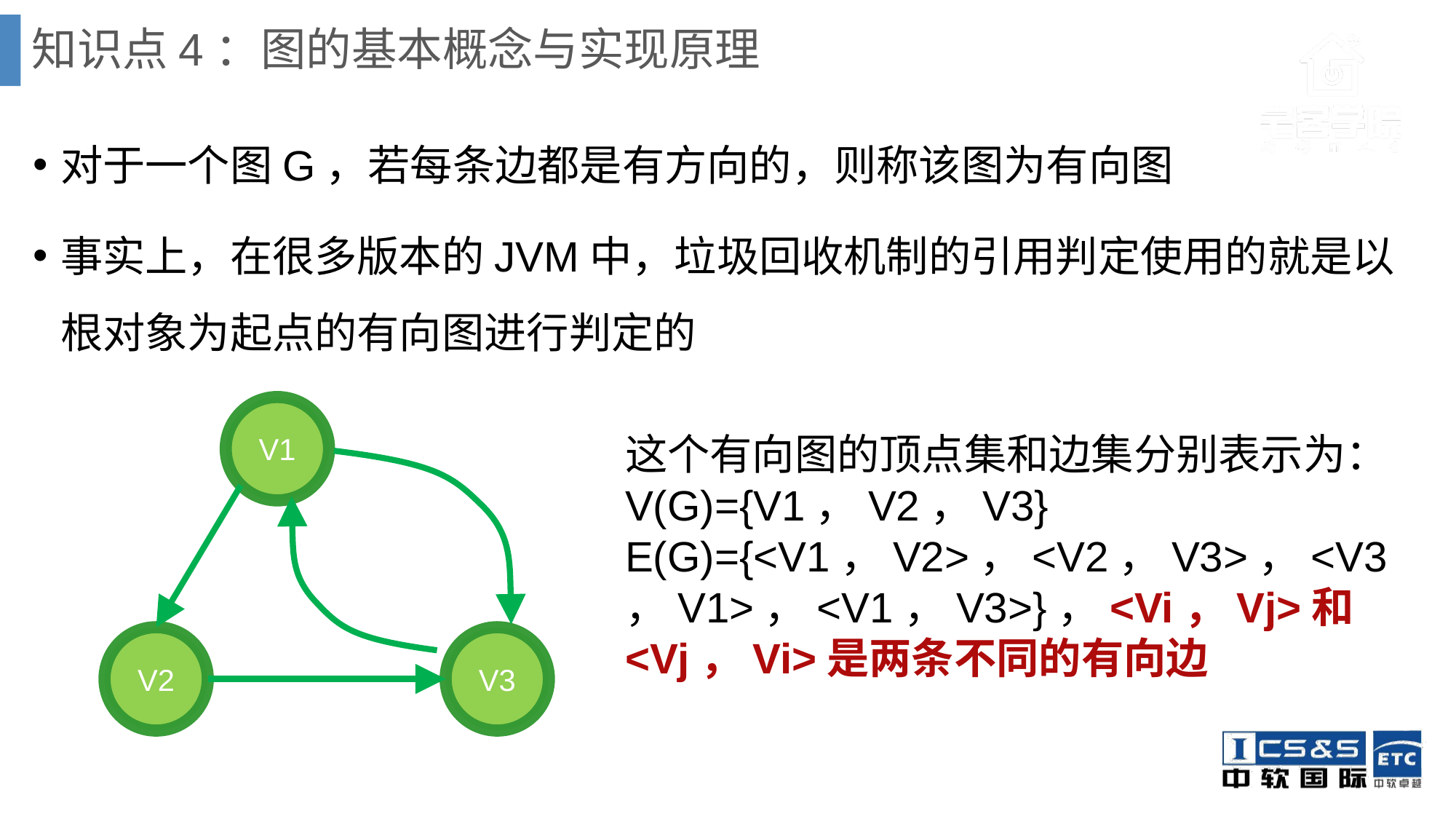

# 知识点4：图的基本概念与实现原理
对于一个图G，若每条边都是有方向的，则称该图为有向图
事实上，在很多版本的JVM中，垃圾回收机制的引用判定使用的就是以根对象为起点的有向图进行判定的
V1

V2
V3
这个有向图的顶点集和边集分别表示为：
V(G)={V1，V2，V3}
E(G)={<V1，V2>，<V2，V3>，<V3，V1>，<V1，V3>}，<Vi，Vj>和<Vj，Vi>是两条不同的有向边